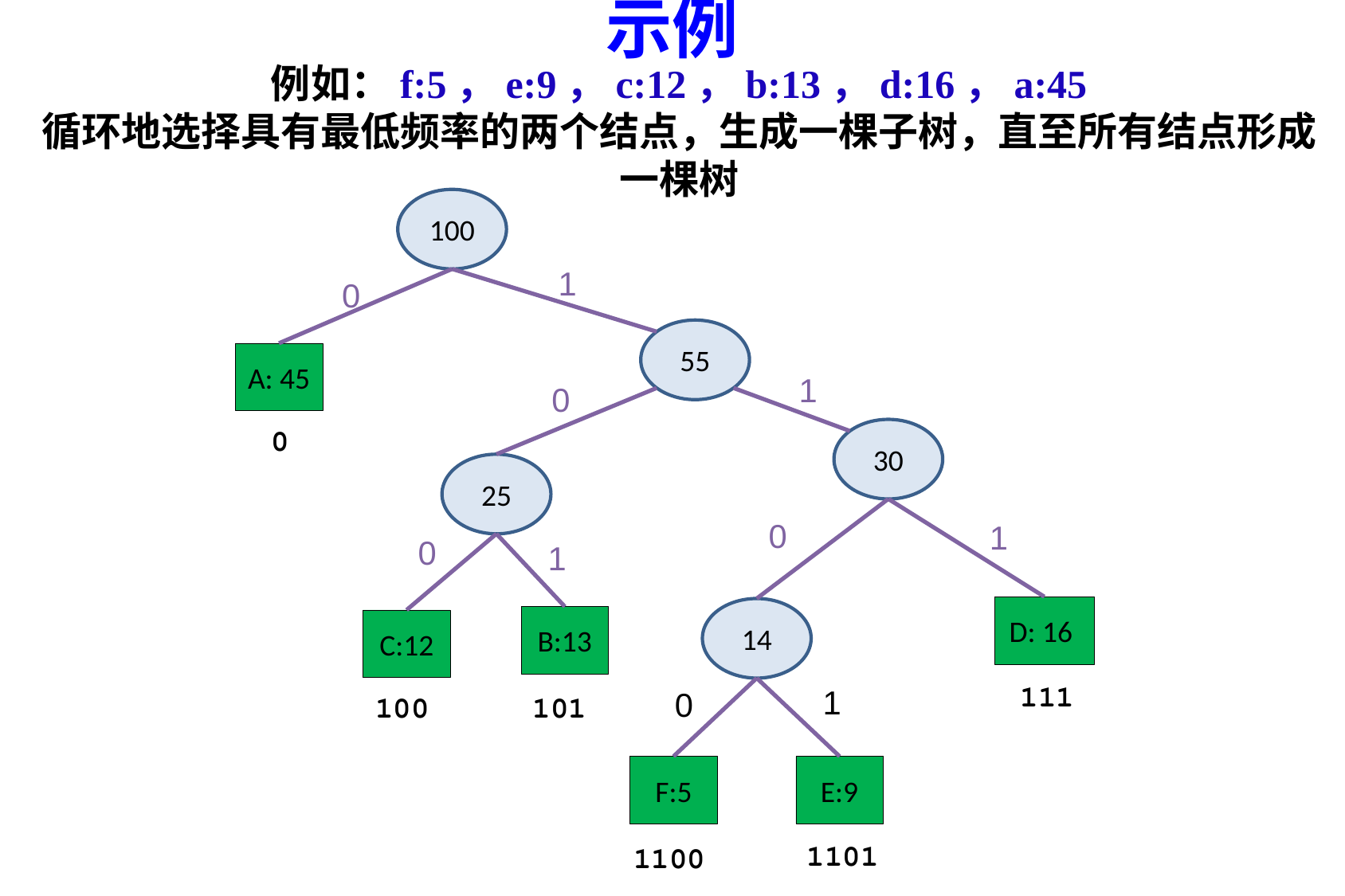

示例
# 例如：f:5，e:9，c:12，b:13，d:16，a:45 循环地选择具有最低频率的两个结点，生成一棵子树，直至所有结点形成一棵树
100
1
0
55
A: 45
1
0
0
30
25
0
1
0
1
D: 16
14
B:13
C:12
111
1
0
100
101
F:5
E:9
1101
1100